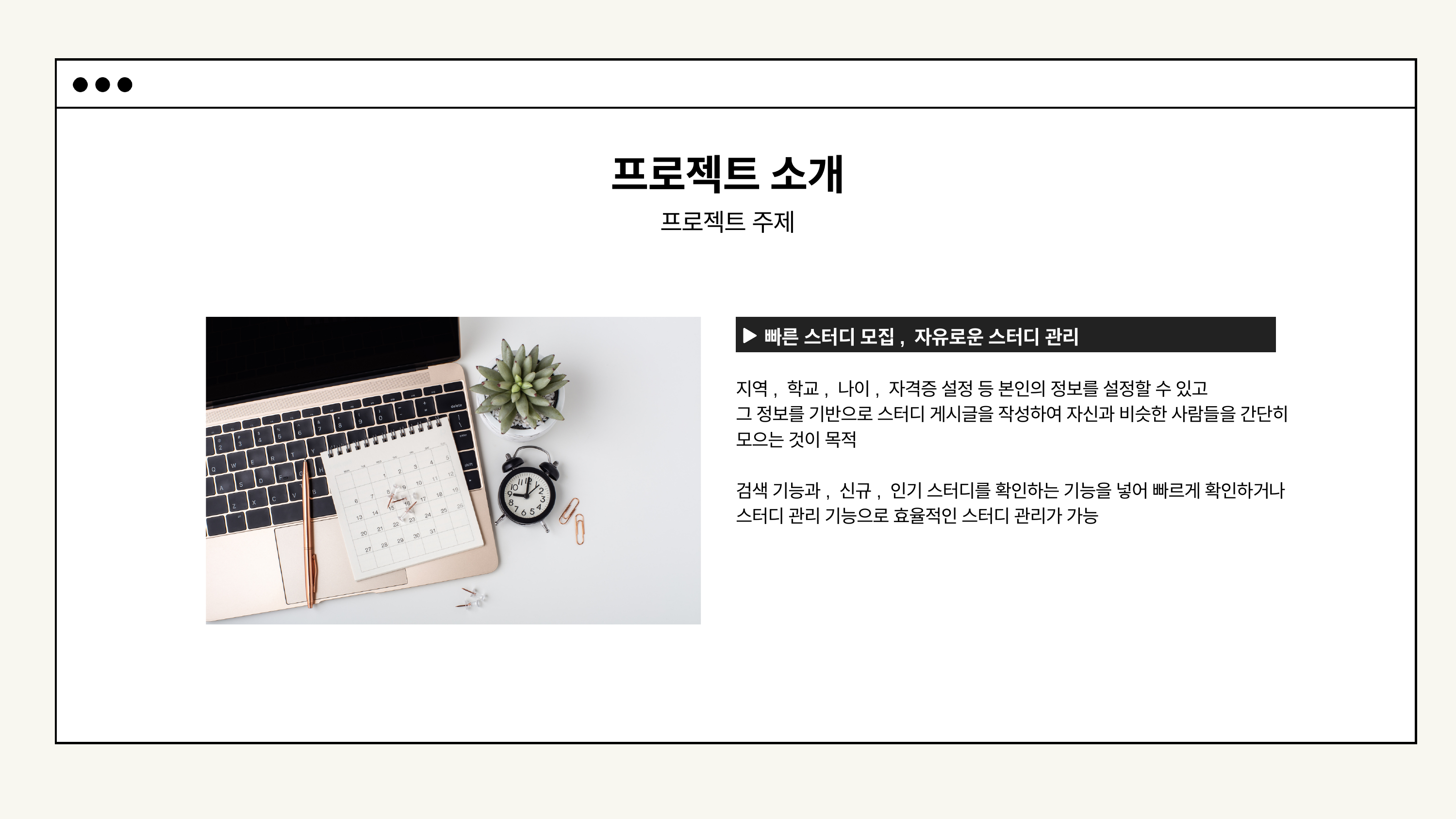

프로젝트 소개
프로젝트 주제

빠른 스터디 모집, 자유로운 스터디 관리 사이트

지역, 학교, 나이, 자격증 설정 등 본인의 정보를 설정할 수 있고
그 정보를 기반으로 스터디 게시글을 작성하여 자신과 비슷한 사람들을 간단히 모으는 것이 목적
검색 기능과, 신규, 인기 스터디를 확인하는 기능을 넣어 빠르게 확인하거나
스터디 관리 기능으로 효율적인 스터디 관리가 가능